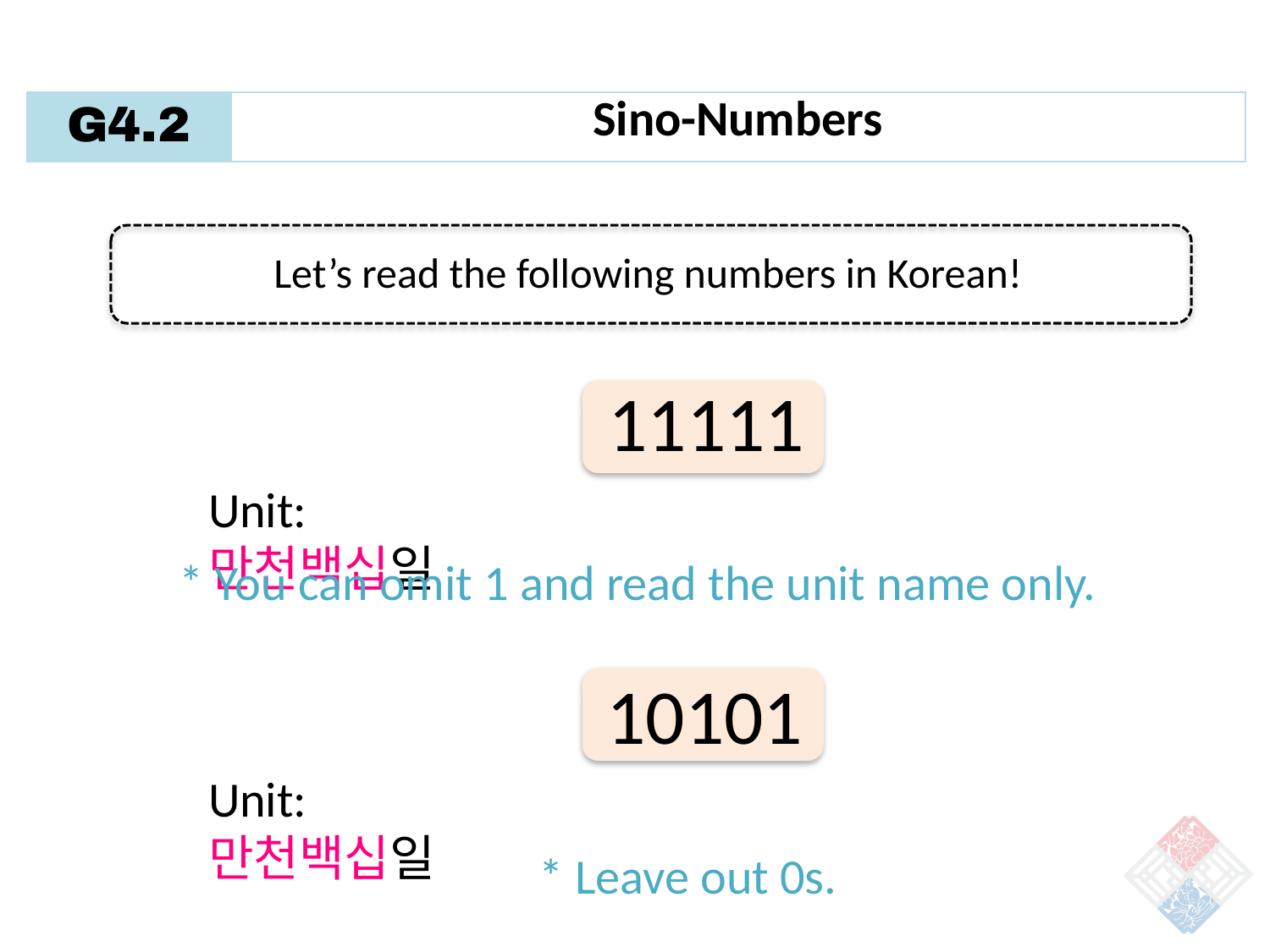

| G4.2 | Sino-Numbers |
| --- | --- |

Let’s read the following numbers in Korean!
11111

Unit: 					만천백십일
* You can omit 1 and read the unit name only.
10101

Unit: 					만천백십일

* Leave out 0s.